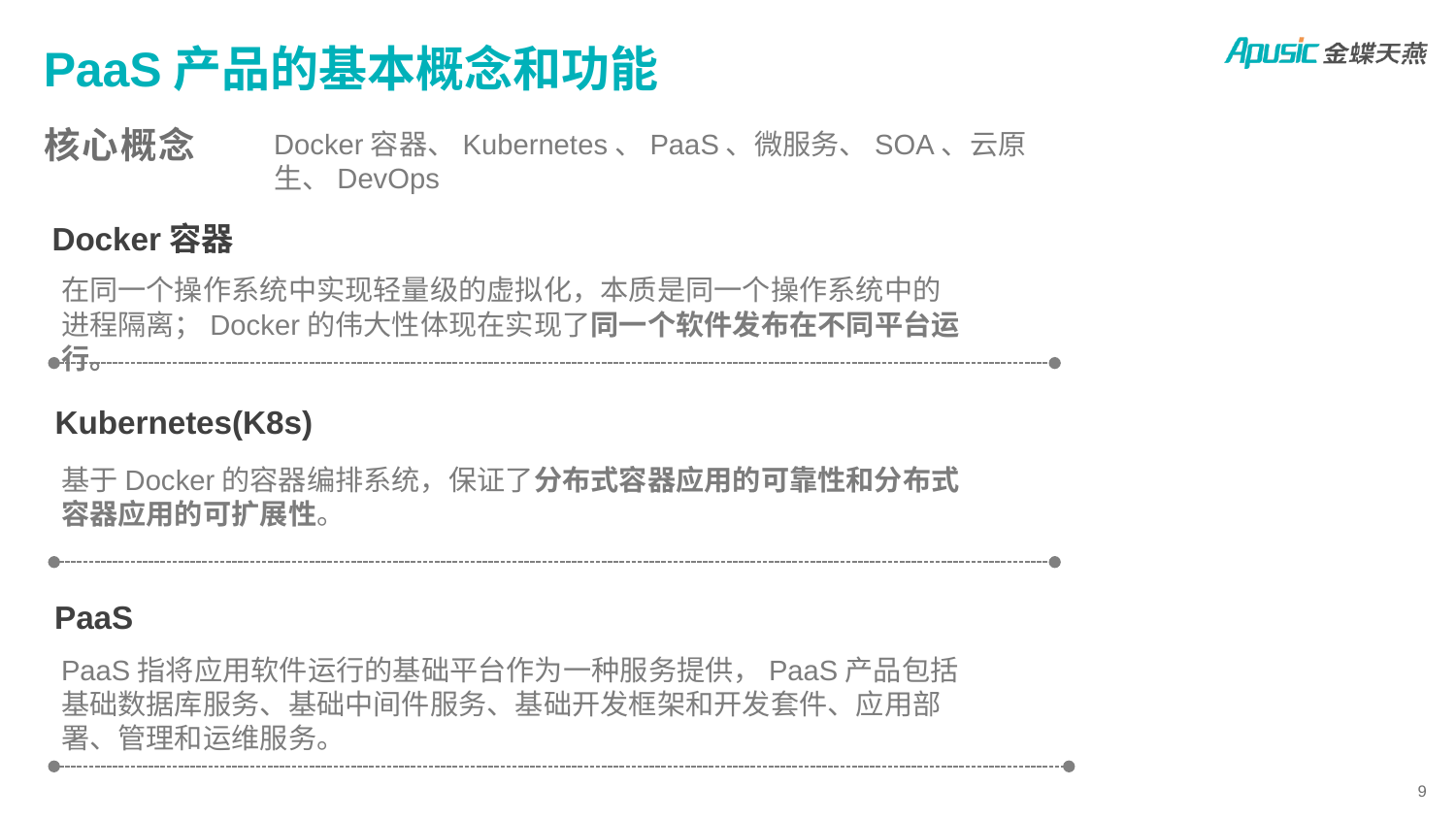

# PaaS产品的基本概念和功能
核心概念
Docker容器、Kubernetes、PaaS、微服务、SOA、云原生、DevOps
Docker容器
在同一个操作系统中实现轻量级的虚拟化，本质是同一个操作系统中的进程隔离；Docker的伟大性体现在实现了同一个软件发布在不同平台运行。
Kubernetes(K8s)
基于Docker的容器编排系统，保证了分布式容器应用的可靠性和分布式容器应用的可扩展性。
PaaS
PaaS指将应用软件运行的基础平台作为一种服务提供，PaaS产品包括基础数据库服务、基础中间件服务、基础开发框架和开发套件、应用部署、管理和运维服务。